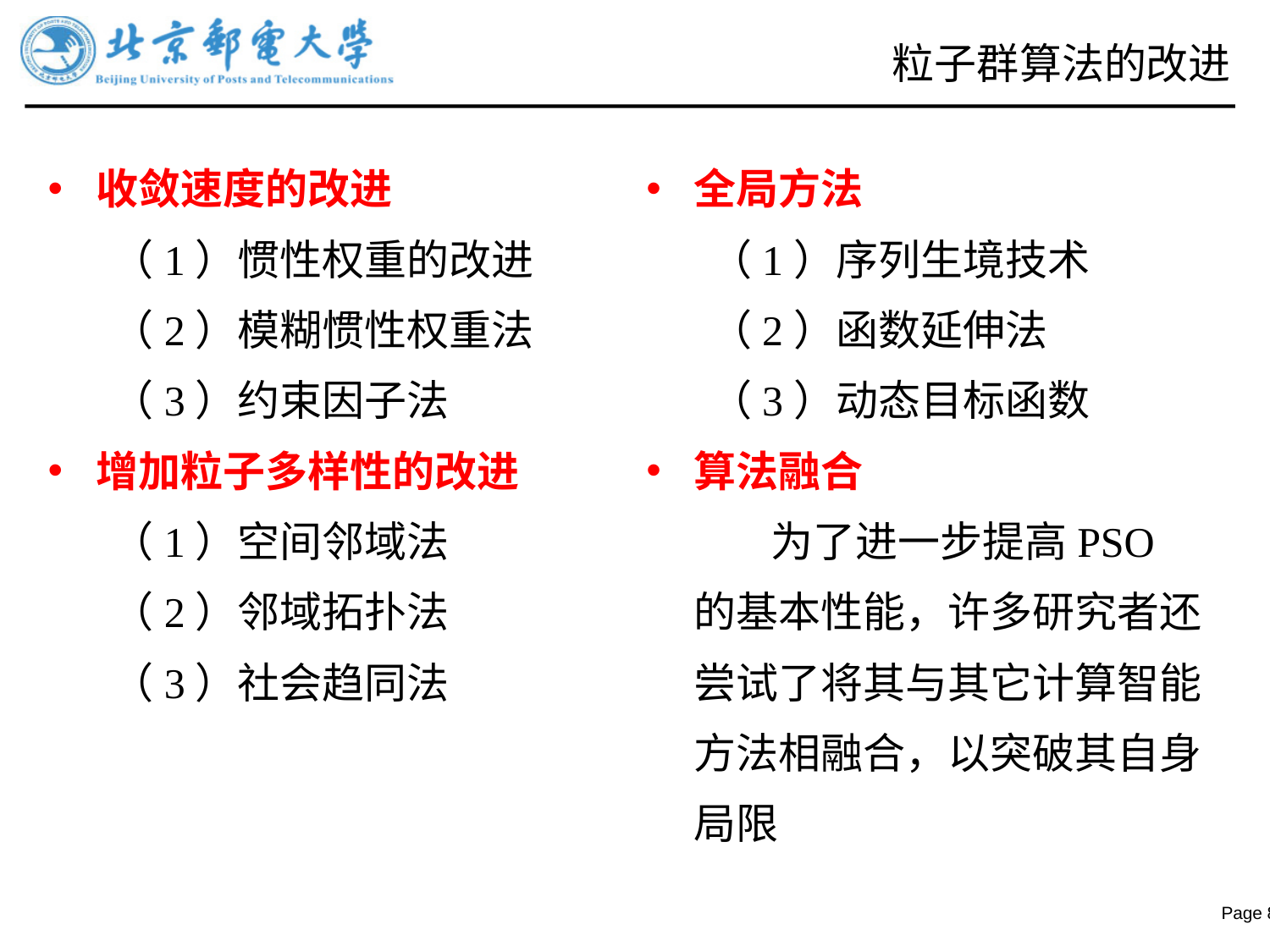

# 粒子群算法的改进
收敛速度的改进
（1）惯性权重的改进
（2）模糊惯性权重法
（3）约束因子法
增加粒子多样性的改进
（1）空间邻域法
（2）邻域拓扑法
（3）社会趋同法
全局方法
（1）序列生境技术
（2）函数延伸法
（3）动态目标函数
算法融合
            为了进一步提高PSO的基本性能，许多研究者还尝试了将其与其它计算智能方法相融合，以突破其自身局限